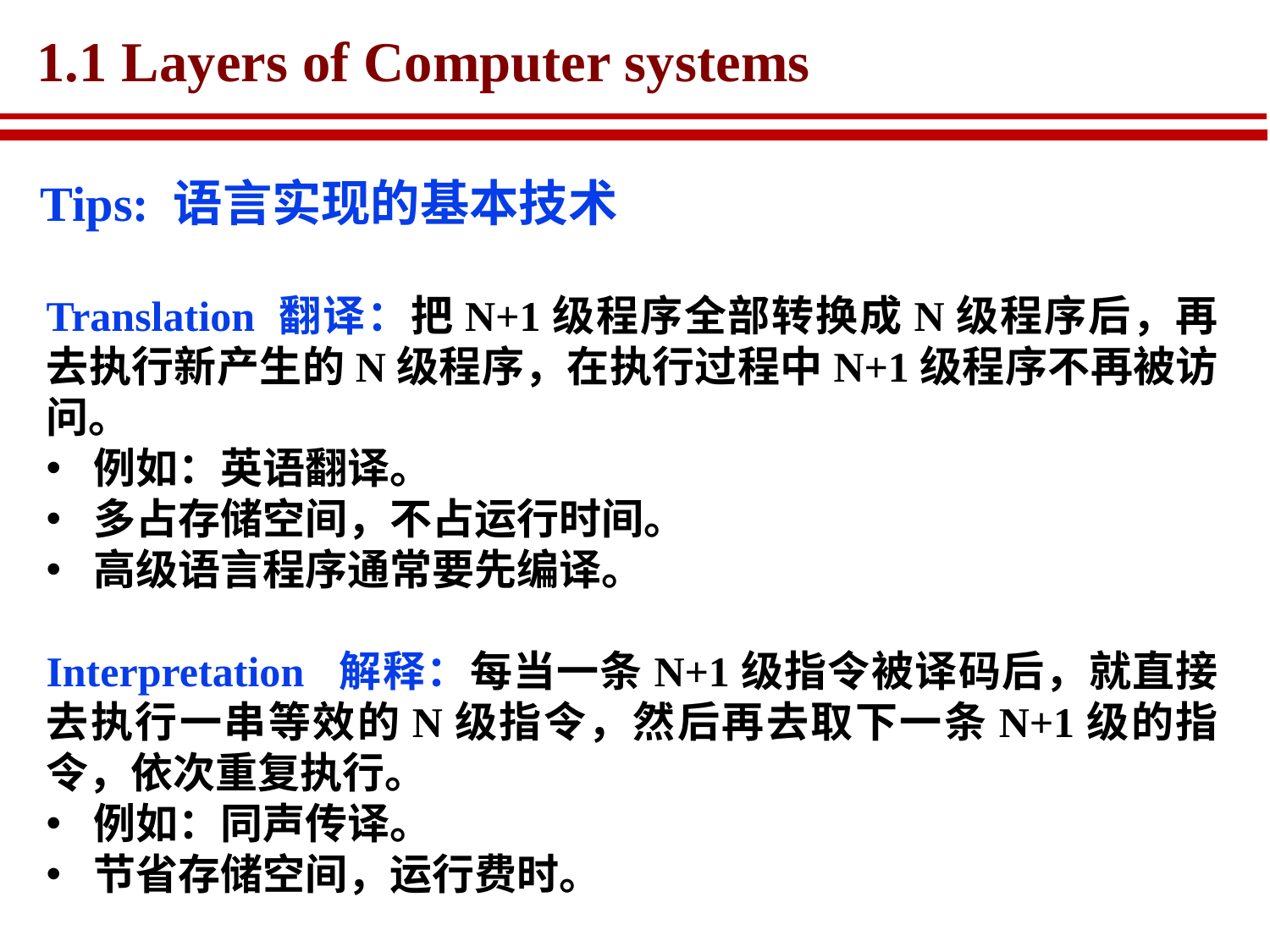

# 1.1 Layers of Computer systems
Tips: 语言实现的基本技术

Translation 翻译：把N+1级程序全部转换成N级程序后，再去执行新产生的N级程序，在执行过程中N+1级程序不再被访问。
例如：英语翻译。
多占存储空间，不占运行时间。
高级语言程序通常要先编译。

Interpretation  解释：每当一条N+1级指令被译码后，就直接去执行一串等效的N级指令，然后再去取下一条N+1级的指令，依次重复执行。
例如：同声传译。
节省存储空间，运行费时。